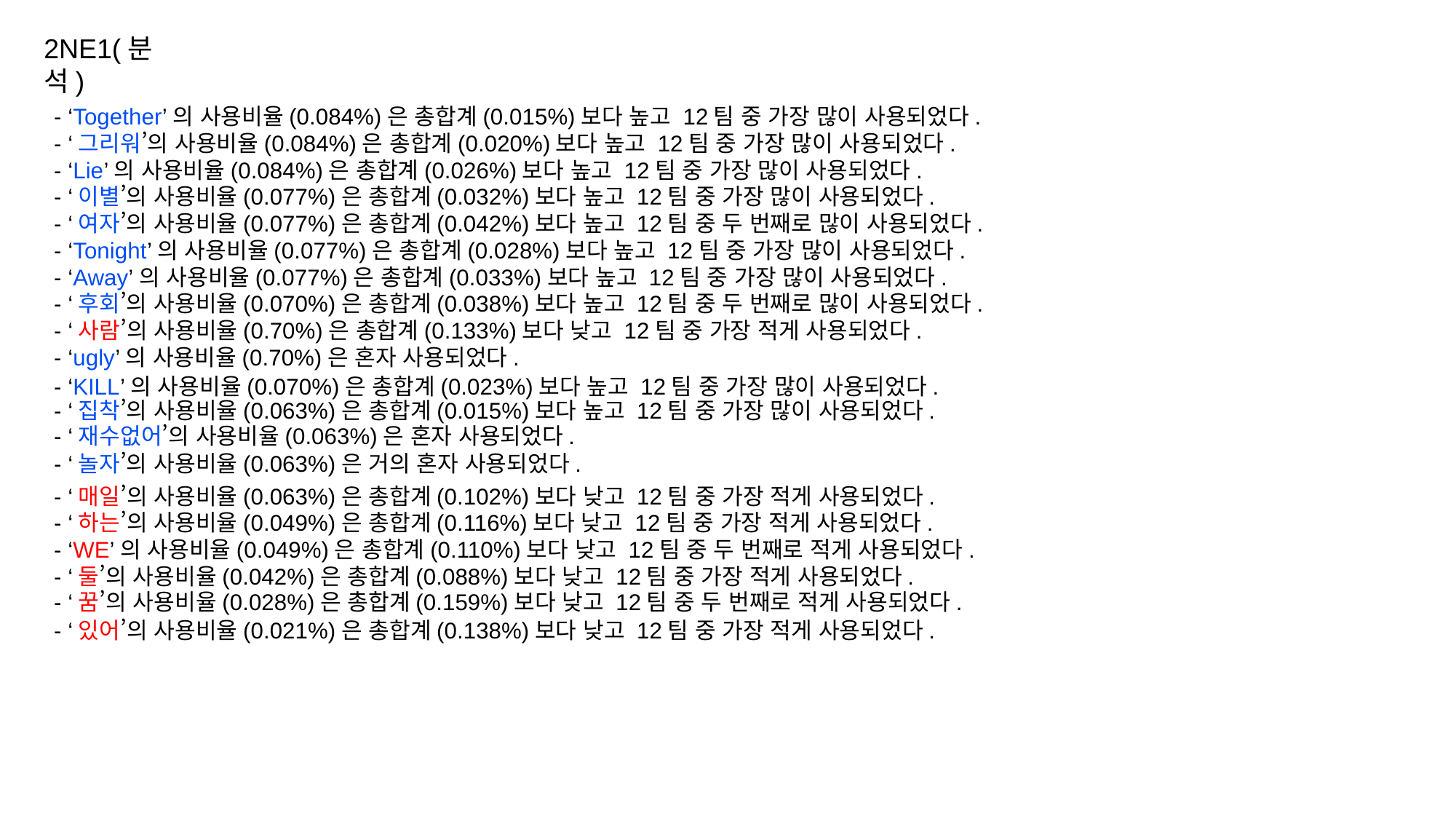

2NE1(분석)
- ‘Together’의 사용비율(0.084%)은 총합계(0.015%)보다 높고 12팀 중 가장 많이 사용되었다.
- ‘그리워’의 사용비율(0.084%)은 총합계(0.020%)보다 높고 12팀 중 가장 많이 사용되었다.
- ‘Lie’의 사용비율(0.084%)은 총합계(0.026%)보다 높고 12팀 중 가장 많이 사용되었다.
- ‘이별’의 사용비율(0.077%)은 총합계(0.032%)보다 높고 12팀 중 가장 많이 사용되었다.
- ‘여자’의 사용비율(0.077%)은 총합계(0.042%)보다 높고 12팀 중 두 번째로 많이 사용되었다.
- ‘Tonight’의 사용비율(0.077%)은 총합계(0.028%)보다 높고 12팀 중 가장 많이 사용되었다.
- ‘Away’의 사용비율(0.077%)은 총합계(0.033%)보다 높고 12팀 중 가장 많이 사용되었다.
- ‘후회’의 사용비율(0.070%)은 총합계(0.038%)보다 높고 12팀 중 두 번째로 많이 사용되었다.
- ‘사람’의 사용비율(0.70%)은 총합계(0.133%)보다 낮고 12팀 중 가장 적게 사용되었다.
- ‘ugly’의 사용비율(0.70%)은 혼자 사용되었다.
- ‘KILL’의 사용비율(0.070%)은 총합계(0.023%)보다 높고 12팀 중 가장 많이 사용되었다.
- ‘집착’의 사용비율(0.063%)은 총합계(0.015%)보다 높고 12팀 중 가장 많이 사용되었다.
- ‘재수없어’의 사용비율(0.063%)은 혼자 사용되었다.
- ‘놀자’의 사용비율(0.063%)은 거의 혼자 사용되었다.
- ‘매일’의 사용비율(0.063%)은 총합계(0.102%)보다 낮고 12팀 중 가장 적게 사용되었다.
- ‘하는’의 사용비율(0.049%)은 총합계(0.116%)보다 낮고 12팀 중 가장 적게 사용되었다.
- ‘WE’의 사용비율(0.049%)은 총합계(0.110%)보다 낮고 12팀 중 두 번째로 적게 사용되었다.
- ‘둘’의 사용비율(0.042%)은 총합계(0.088%)보다 낮고 12팀 중 가장 적게 사용되었다.
- ‘꿈’의 사용비율(0.028%)은 총합계(0.159%)보다 낮고 12팀 중 두 번째로 적게 사용되었다.
- ‘있어’의 사용비율(0.021%)은 총합계(0.138%)보다 낮고 12팀 중 가장 적게 사용되었다.